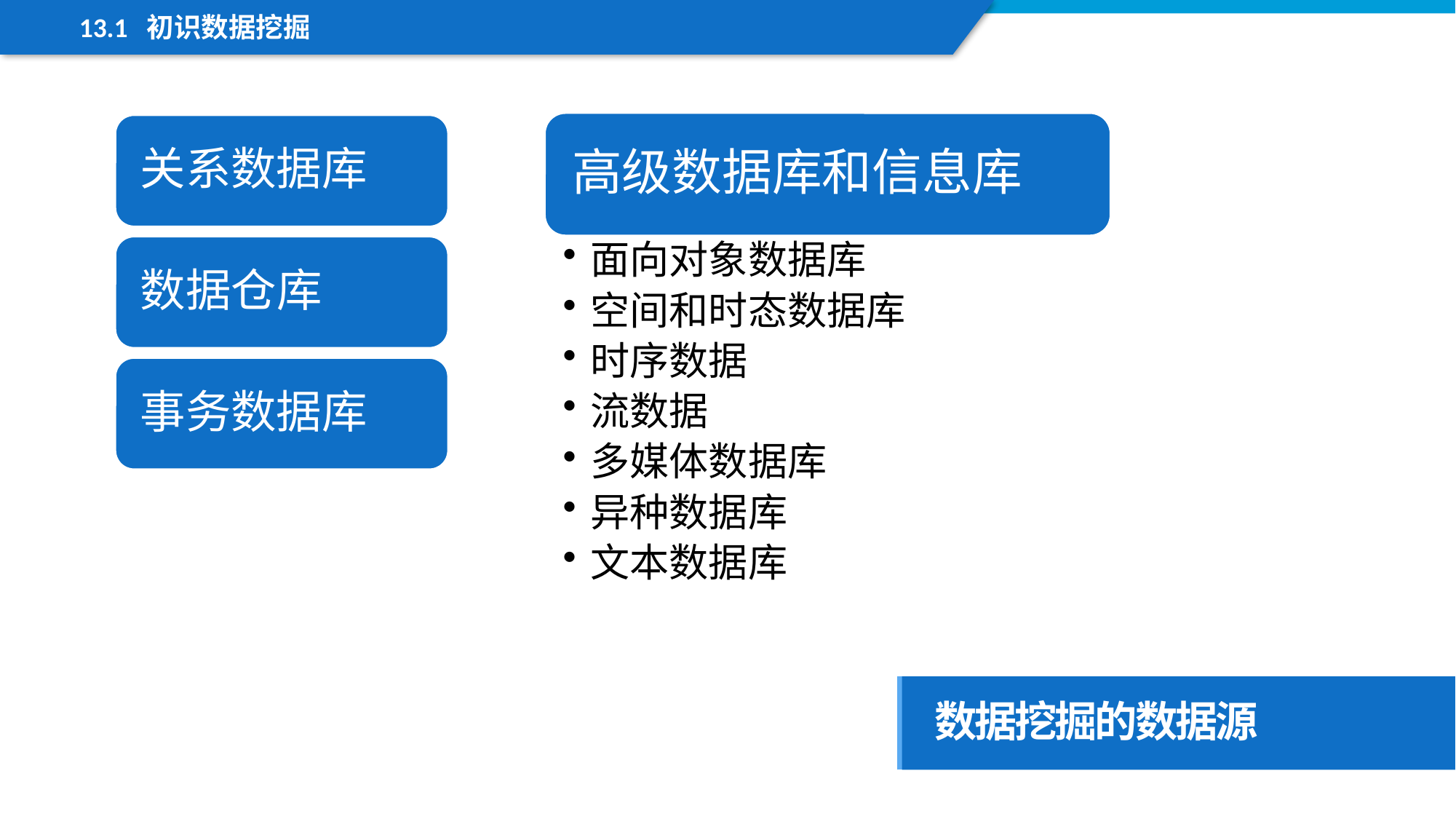

13.1  初识数据挖掘
关系数据库
数据仓库
事务数据库
高级数据库和信息库
面向对象数据库
空间和时态数据库
时序数据
流数据
多媒体数据库
异种数据库
文本数据库
数据挖掘的数据源